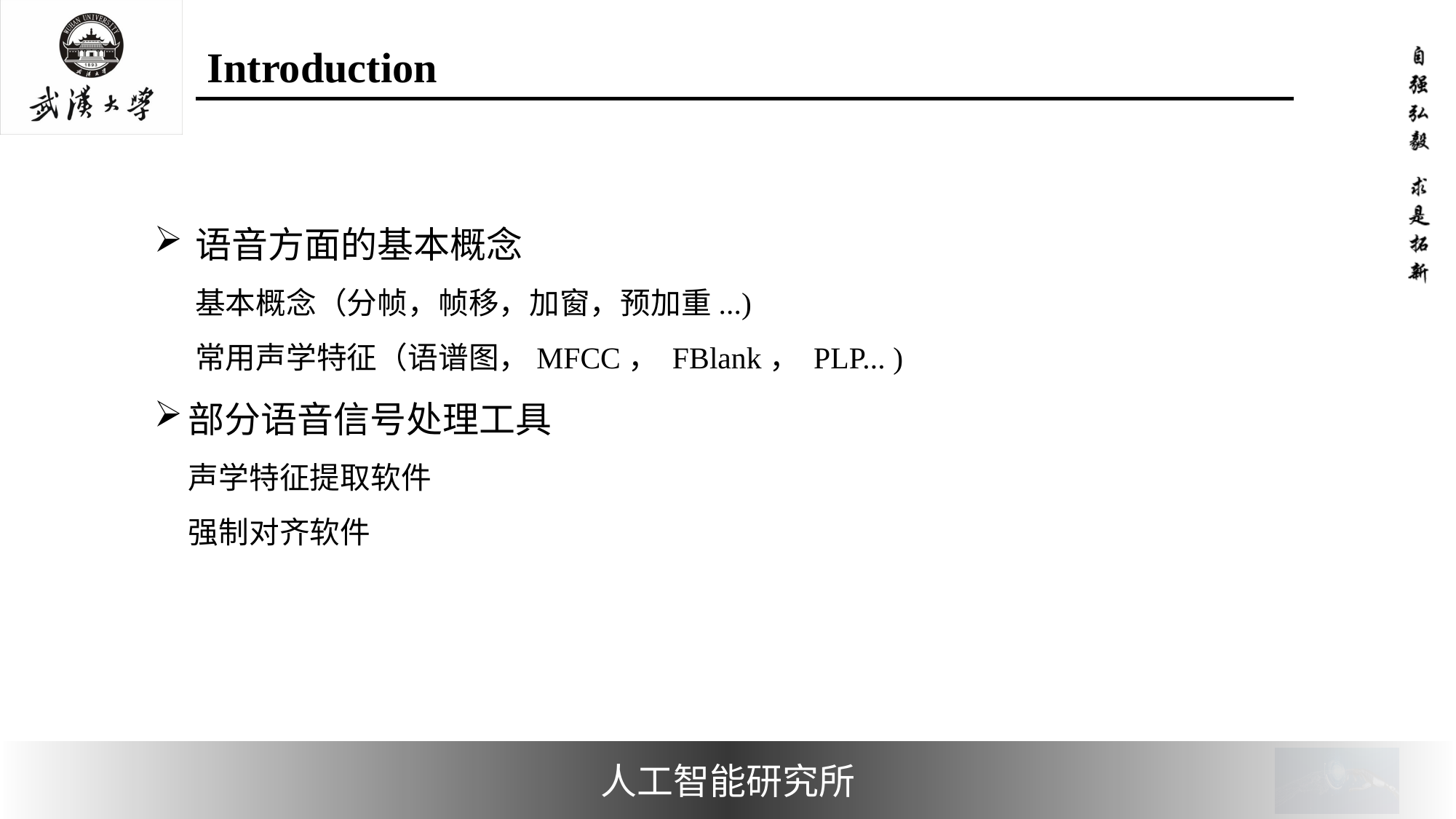

# Introduction
语音方面的基本概念
基本概念（分帧，帧移，加窗，预加重...)
常用声学特征（语谱图，MFCC， FBlank， PLP... )
部分语音信号处理工具
声学特征提取软件
强制对齐软件

3